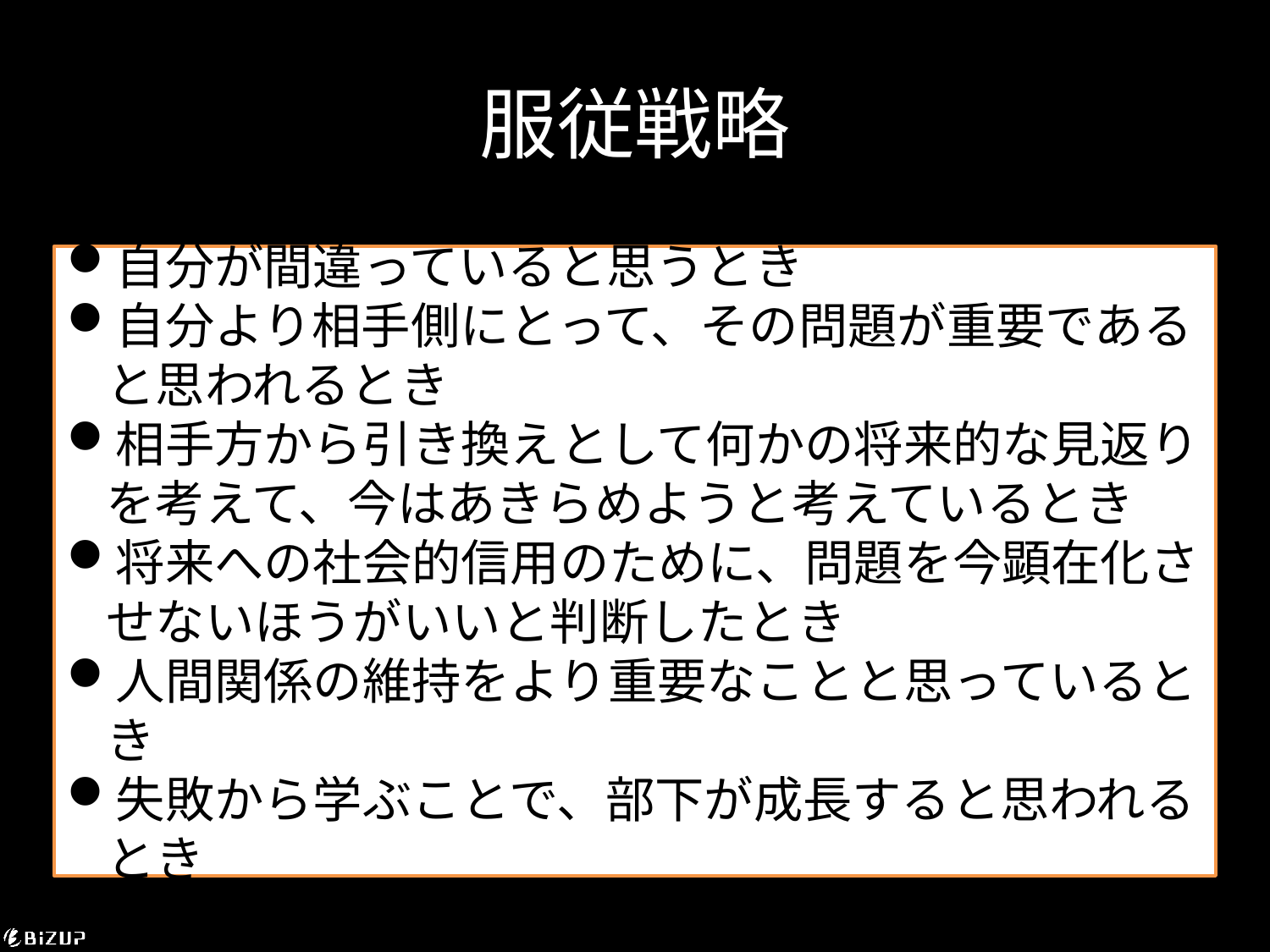

# 服従戦略
自分が間違っていると思うとき
自分より相手側にとって、その問題が重要であると思われるとき
相手方から引き換えとして何かの将来的な見返りを考えて、今はあきらめようと考えているとき
将来への社会的信用のために、問題を今顕在化させないほうがいいと判断したとき
人間関係の維持をより重要なことと思っているとき
失敗から学ぶことで、部下が成長すると思われるとき